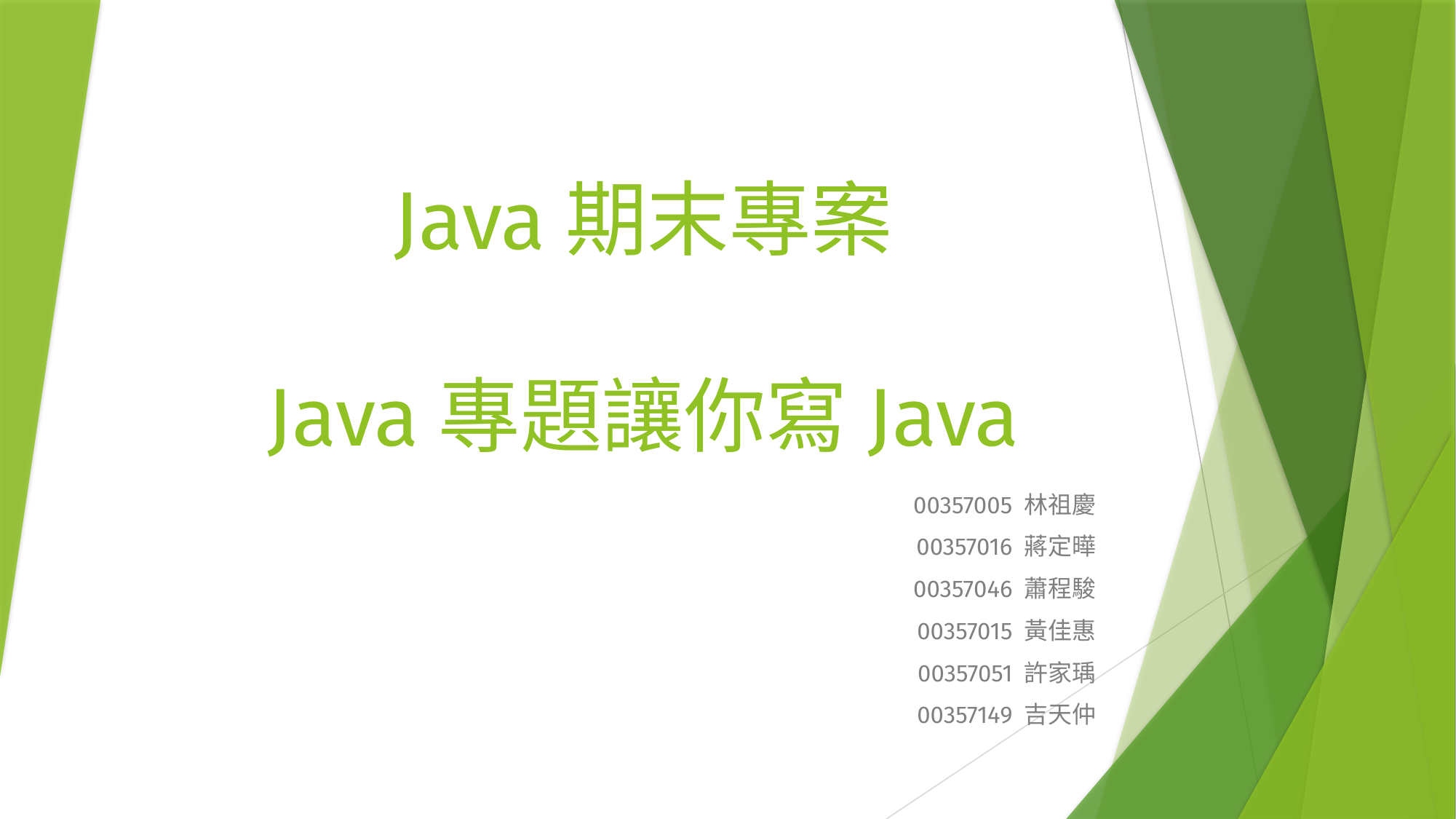

# Java期末專案 Java專題讓你寫Java
00357005 林祖慶
00357016 蔣定曄
00357046 蕭程駿
00357015 黃佳惠
00357051 許家瑀
00357149 吉天仲